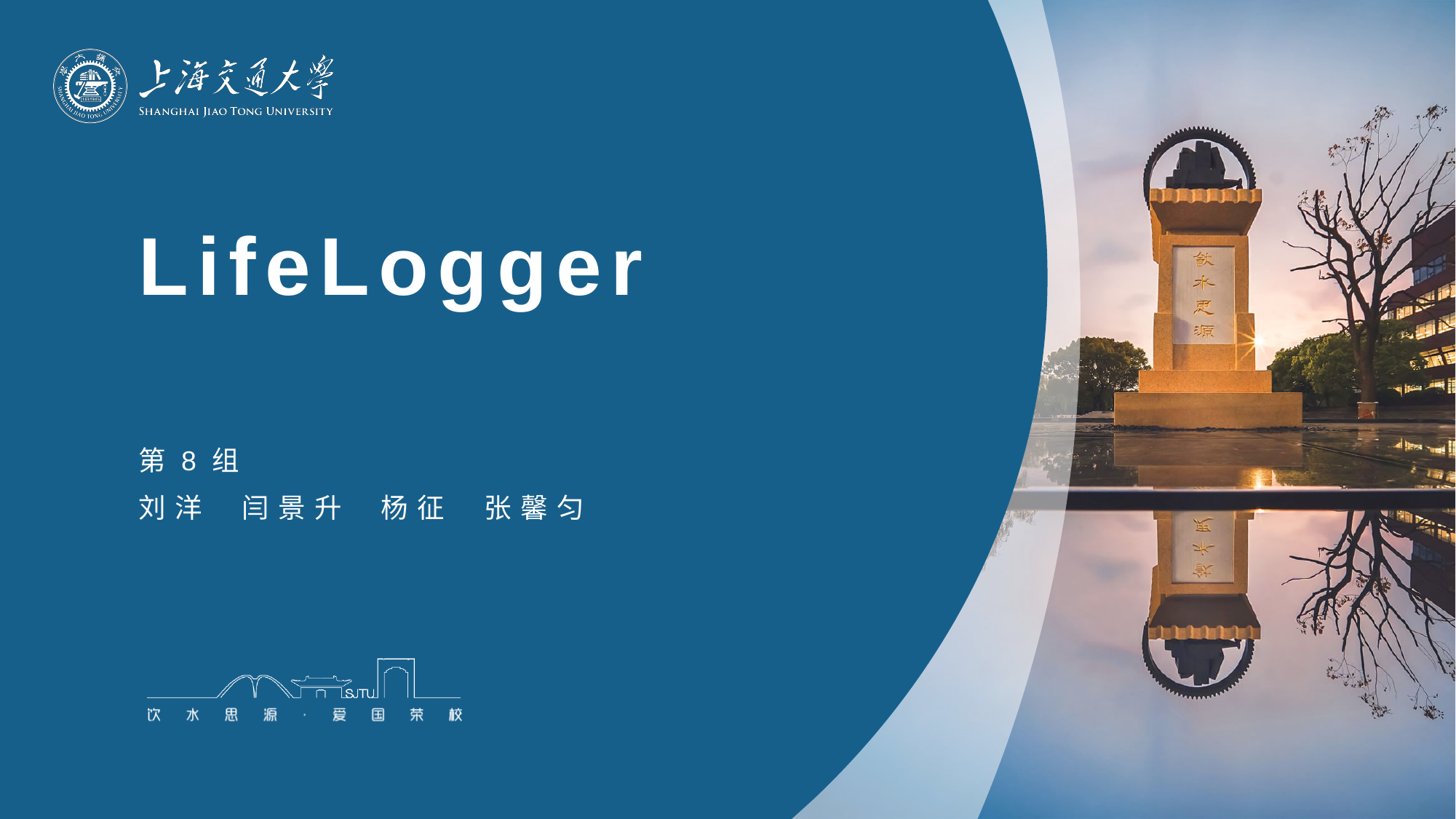

# LifeLogger
第8组
刘洋  闫景升  杨征  张馨匀